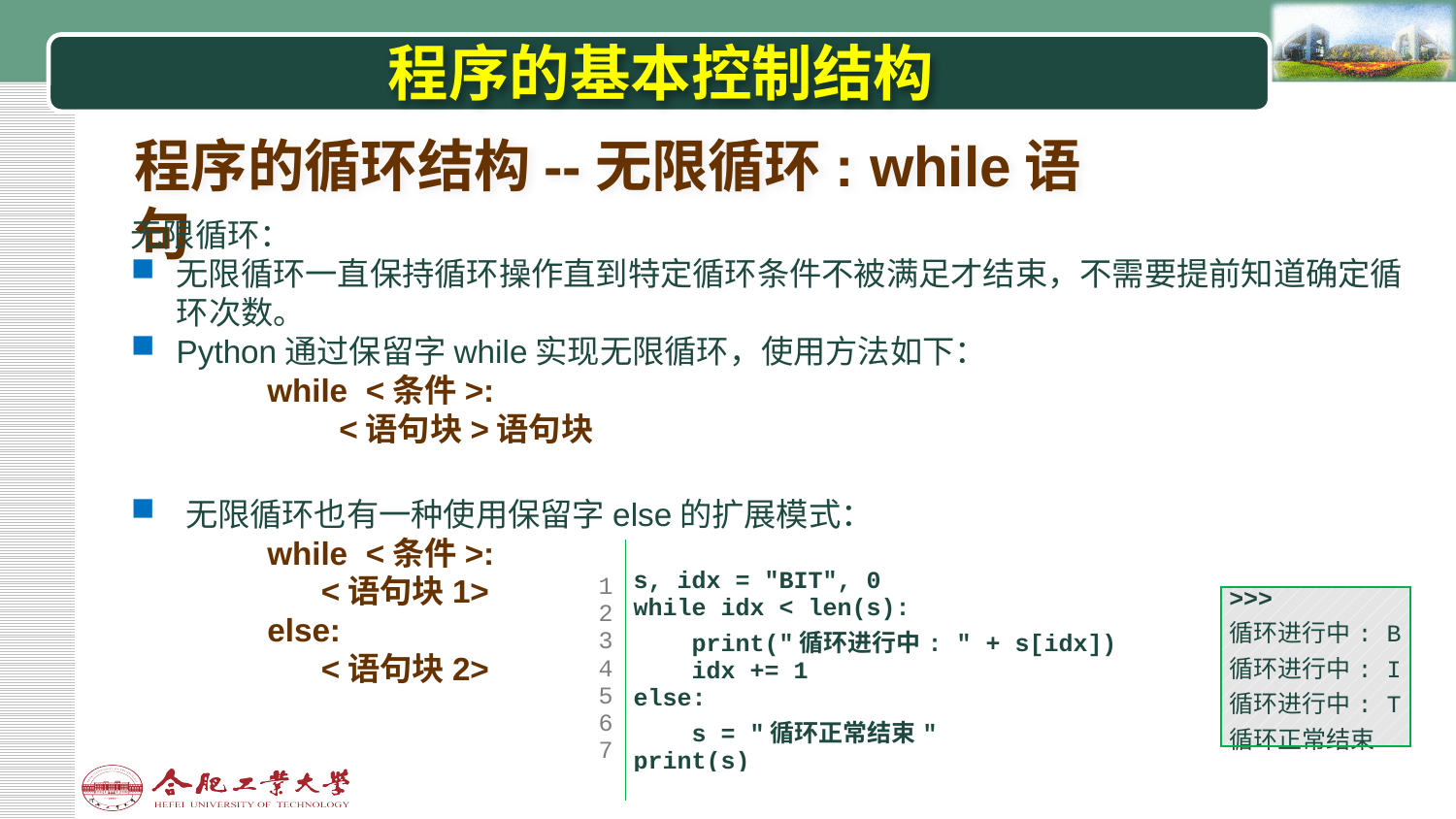

# 程序的基本控制结构
程序的循环结构--无限循环: while语句
无限循环：
无限循环一直保持循环操作直到特定循环条件不被满足才结束，不需要提前知道确定循环次数。
Python通过保留字while实现无限循环，使用方法如下：
while  <条件>:
        <语句块>语句块
无限循环也有一种使用保留字else的扩展模式：
while  <条件>:
      <语句块1>
else:
      <语句块2>
|  |  |
| --- | --- |
| 1 2 3 4 5 6 7 | s, idx = "BIT", 0 while idx < len(s): print("循环进行中: " + s[idx]) idx += 1 else: s = "循环正常结束" print(s) |
|  |  |
| >>>  循环进行中: B 循环进行中: I 循环进行中: T 循环正常结束 |
| --- |